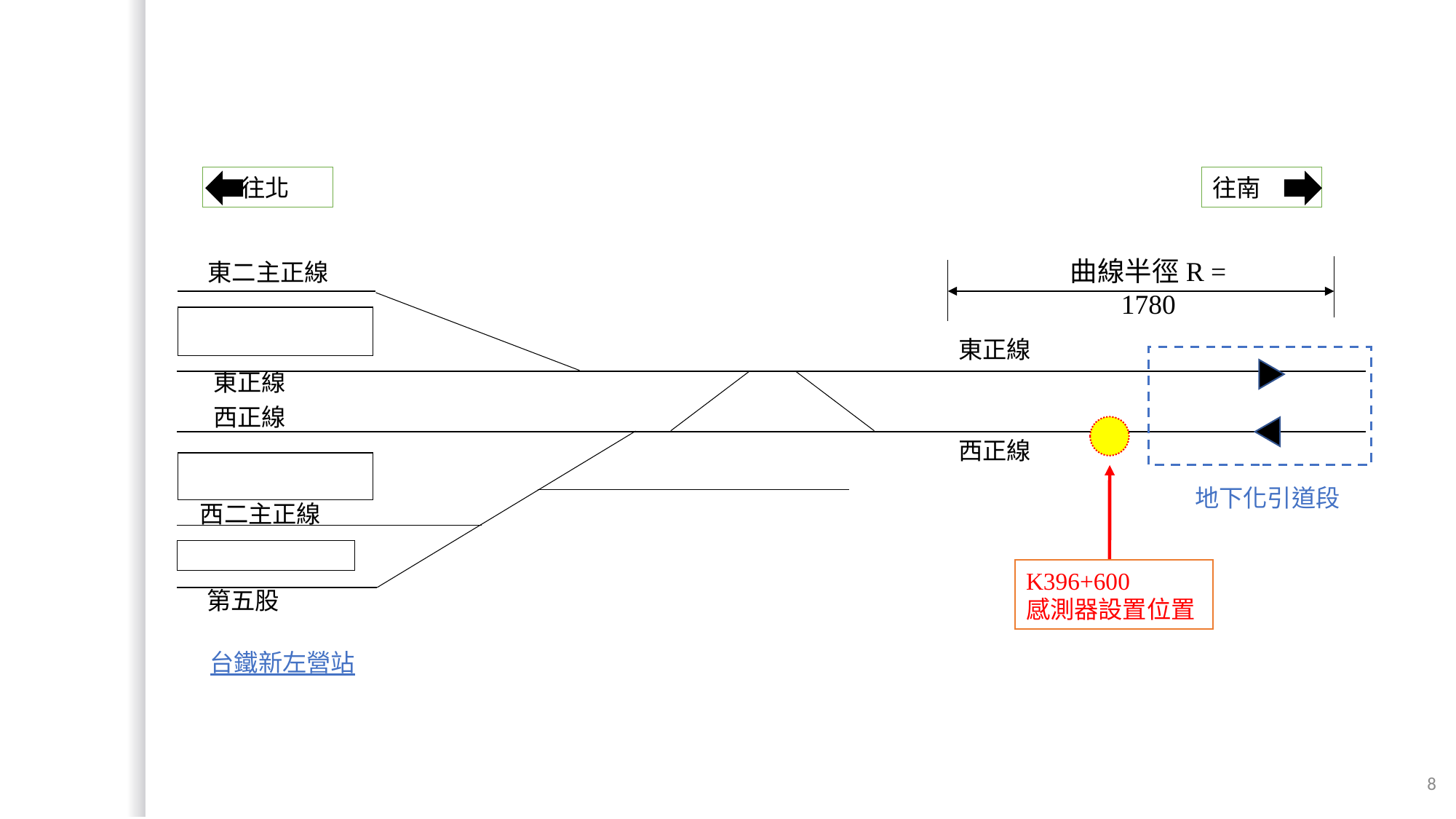

往北
往南

曲線半徑R = 1780
東二主正線

東正線

東正線

西正線

西正線

地下化引道段
西二主正線

K396+600
感測器設置位置
第五股
台鐵新左營站
8